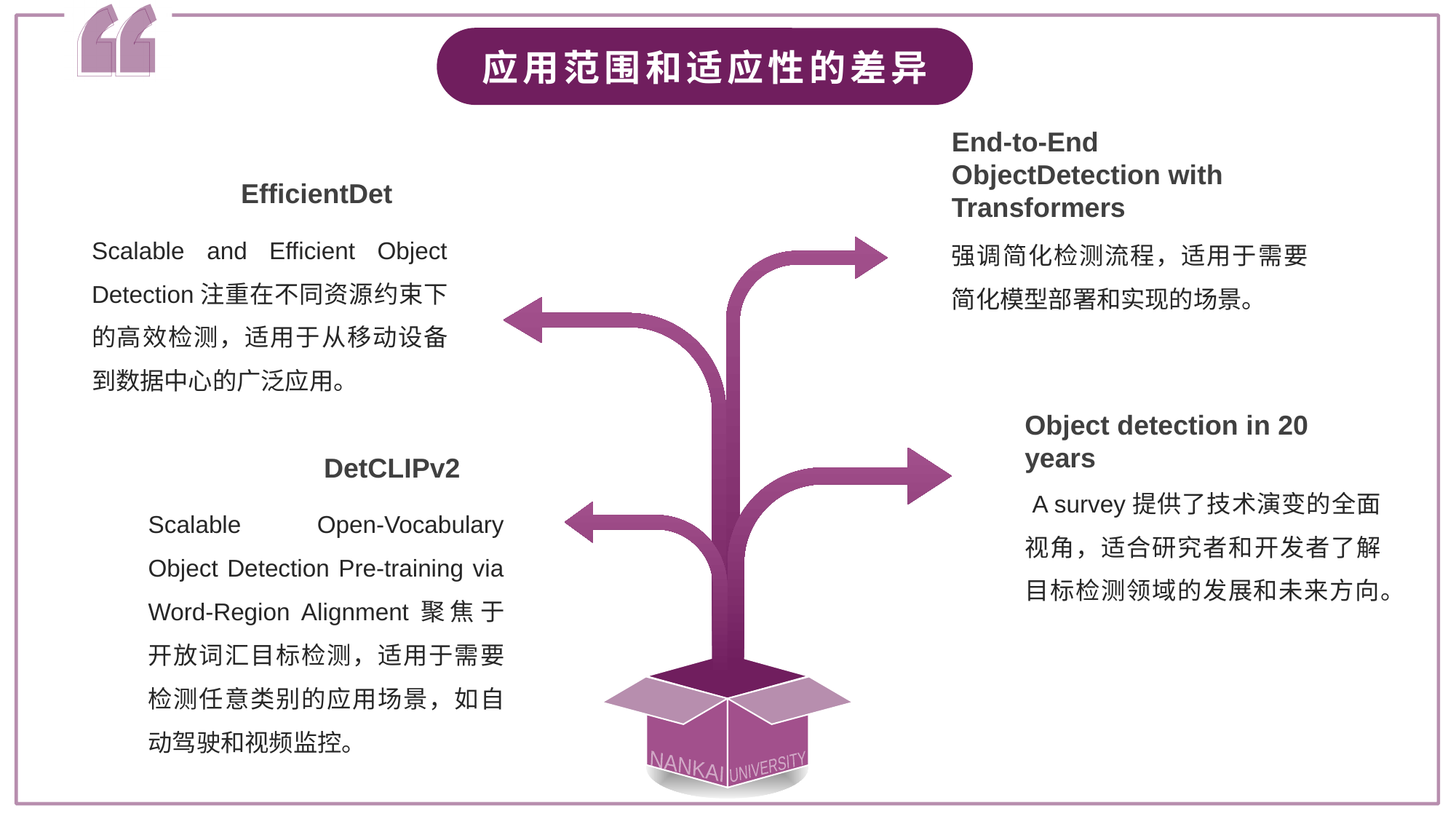

应用范围和适应性的差异
End-to-End ObjectDetection with Transformers
强调简化检测流程，适用于需要简化模型部署和实现的场景。
EfficientDet
Scalable and Efficient Object Detection注重在不同资源约束下的高效检测，适用于从移动设备到数据中心的广泛应用。

NANKAI
UNIVERSITY

Object detection in 20 years
 A survey提供了技术演变的全面视角，适合研究者和开发者了解目标检测领域的发展和未来方向。
DetCLIPv2
Scalable Open-Vocabulary Object Detection Pre-training via Word-Region Alignment聚焦于开放词汇目标检测，适用于需要检测任意类别的应用场景，如自动驾驶和视频监控。